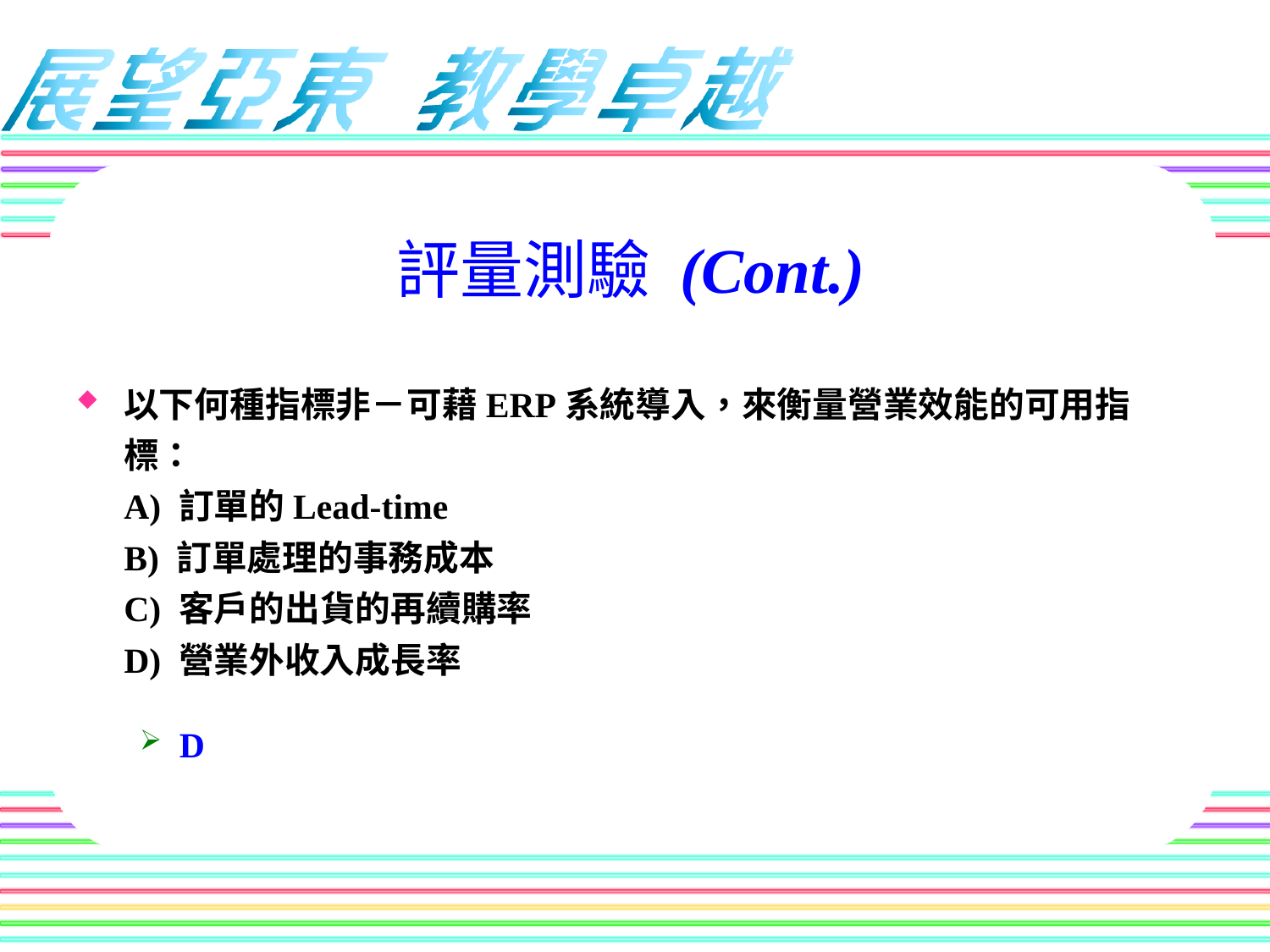

評量測驗 (Cont.)
以下何種指標非－可藉ERP系統導入，來衡量營業效能的可用指標：
A) 訂單的Lead-time
B) 訂單處理的事務成本
C) 客戶的出貨的再續購率
D) 營業外收入成長率
D